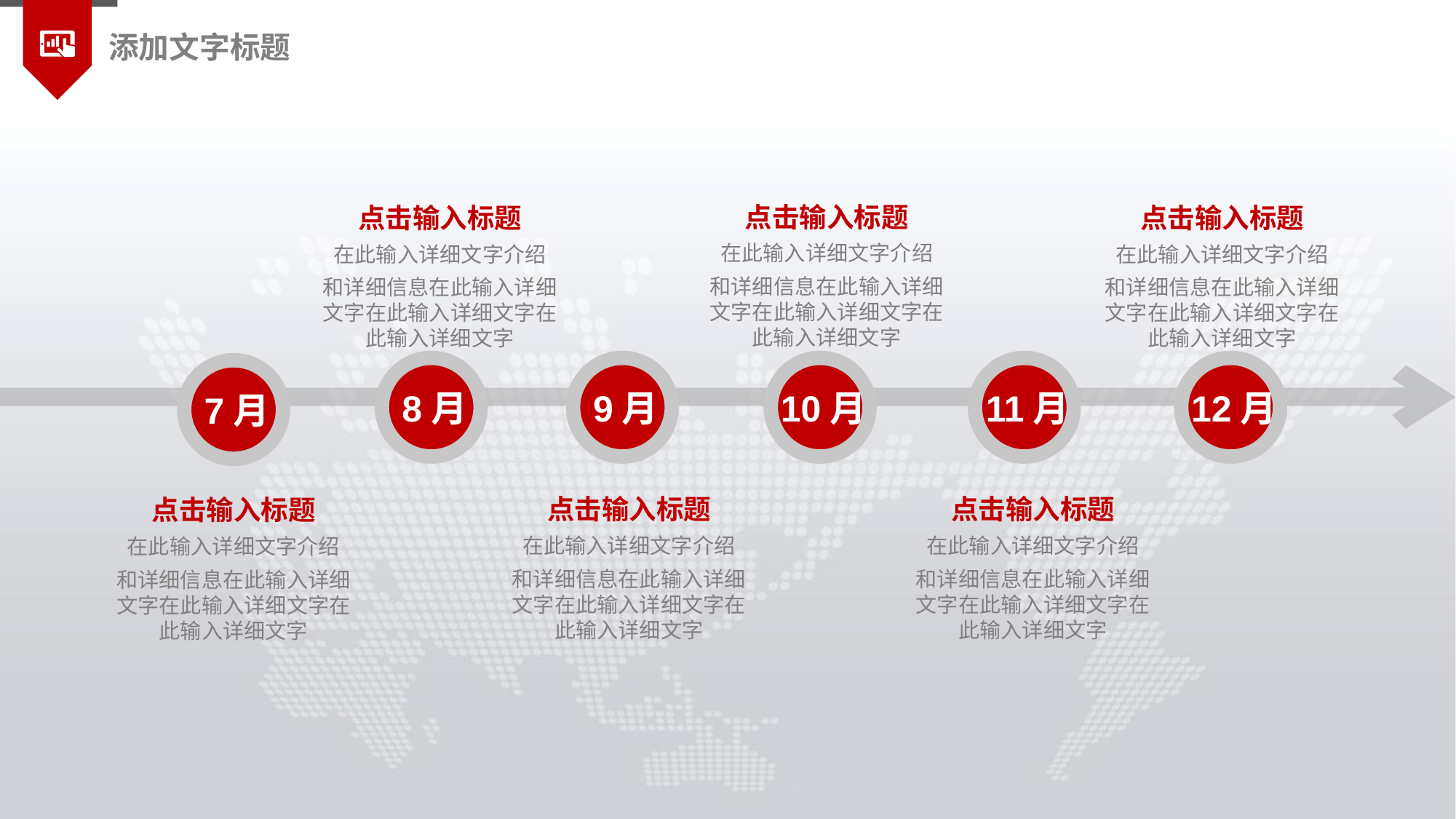

添加文字标题

点击输入标题
在此输入详细文字介绍
和详细信息在此输入详细文字在此输入详细文字在此输入详细文字
点击输入标题
在此输入详细文字介绍
和详细信息在此输入详细文字在此输入详细文字在此输入详细文字
点击输入标题
在此输入详细文字介绍
和详细信息在此输入详细文字在此输入详细文字在此输入详细文字

8月

9月

10月

11月

12月

7月
点击输入标题
在此输入详细文字介绍
和详细信息在此输入详细文字在此输入详细文字在此输入详细文字
点击输入标题
在此输入详细文字介绍
和详细信息在此输入详细文字在此输入详细文字在此输入详细文字
点击输入标题
在此输入详细文字介绍
和详细信息在此输入详细文字在此输入详细文字在此输入详细文字